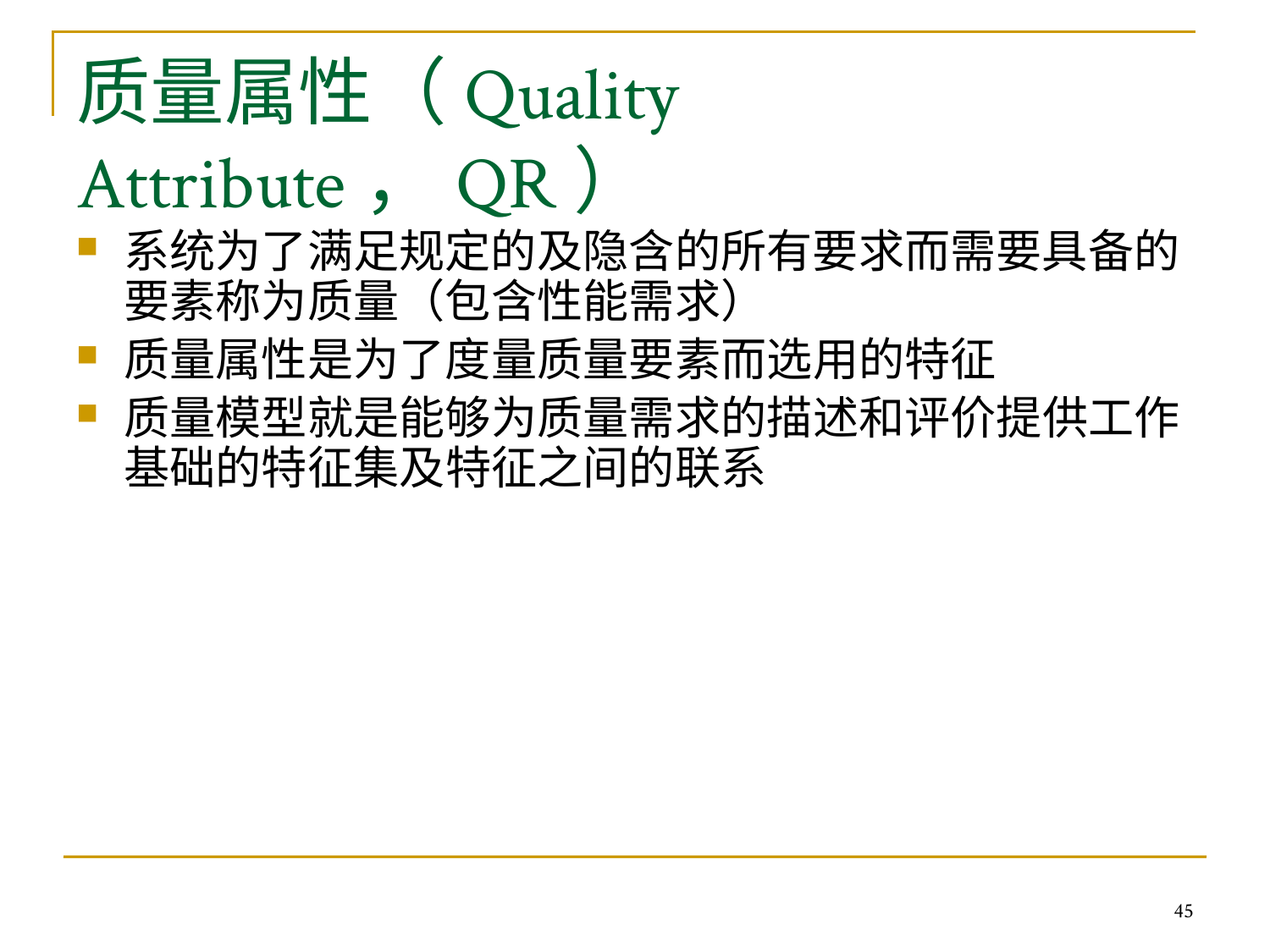

# 质量属性（Quality Attribute，QR）
系统为了满足规定的及隐含的所有要求而需要具备的要素称为质量（包含性能需求）
质量属性是为了度量质量要素而选用的特征
质量模型就是能够为质量需求的描述和评价提供工作基础的特征集及特征之间的联系
45